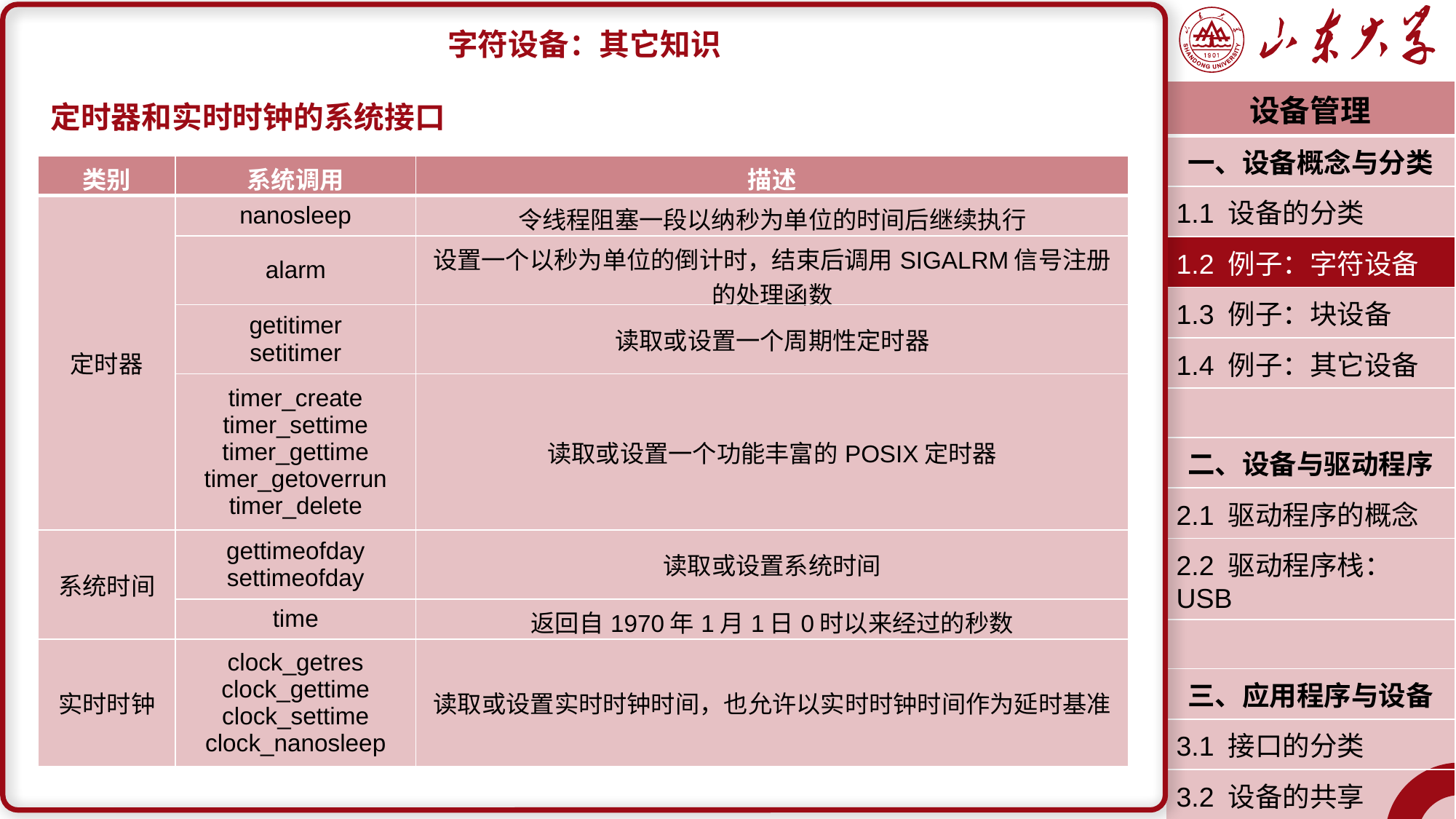

字符设备：其它知识

定时器和实时时钟的系统接口

| 设备管理 |
| --- |
| 一、设备概念与分类 |
| 1.1 设备的分类 |
| 1.2 例子：字符设备 |
| 1.3 例子：块设备 |
| 1.4 例子：其它设备 |
|  |
| 二、设备与驱动程序 |
| 2.1 驱动程序的概念 |
| 2.2 驱动程序栈：USB |
|  |
| 三、应用程序与设备 |
| 3.1 接口的分类 |
| 3.2 设备的共享 |
| 潘润宇 2023.04 |
| 类别 | 系统调用 | 描述 |
| --- | --- | --- |
| 定时器 | nanosleep | 令线程阻塞一段以纳秒为单位的时间后继续执行 |
|  | alarm | 设置一个以秒为单位的倒计时，结束后调用SIGALRM信号注册的处理函数 |
|  | getitimer setitimer | 读取或设置一个周期性定时器 |
|  | timer\_create timer\_settime timer\_gettime timer\_getoverrun timer\_delete | 读取或设置一个功能丰富的POSIX定时器 |
| 系统时间 | gettimeofday settimeofday | 读取或设置系统时间 |
|  | time | 返回自1970年1月1日0时以来经过的秒数 |
| 实时时钟 | clock\_getres clock\_gettime clock\_settime clock\_nanosleep | 读取或设置实时时钟时间，也允许以实时时钟时间作为延时基准 |